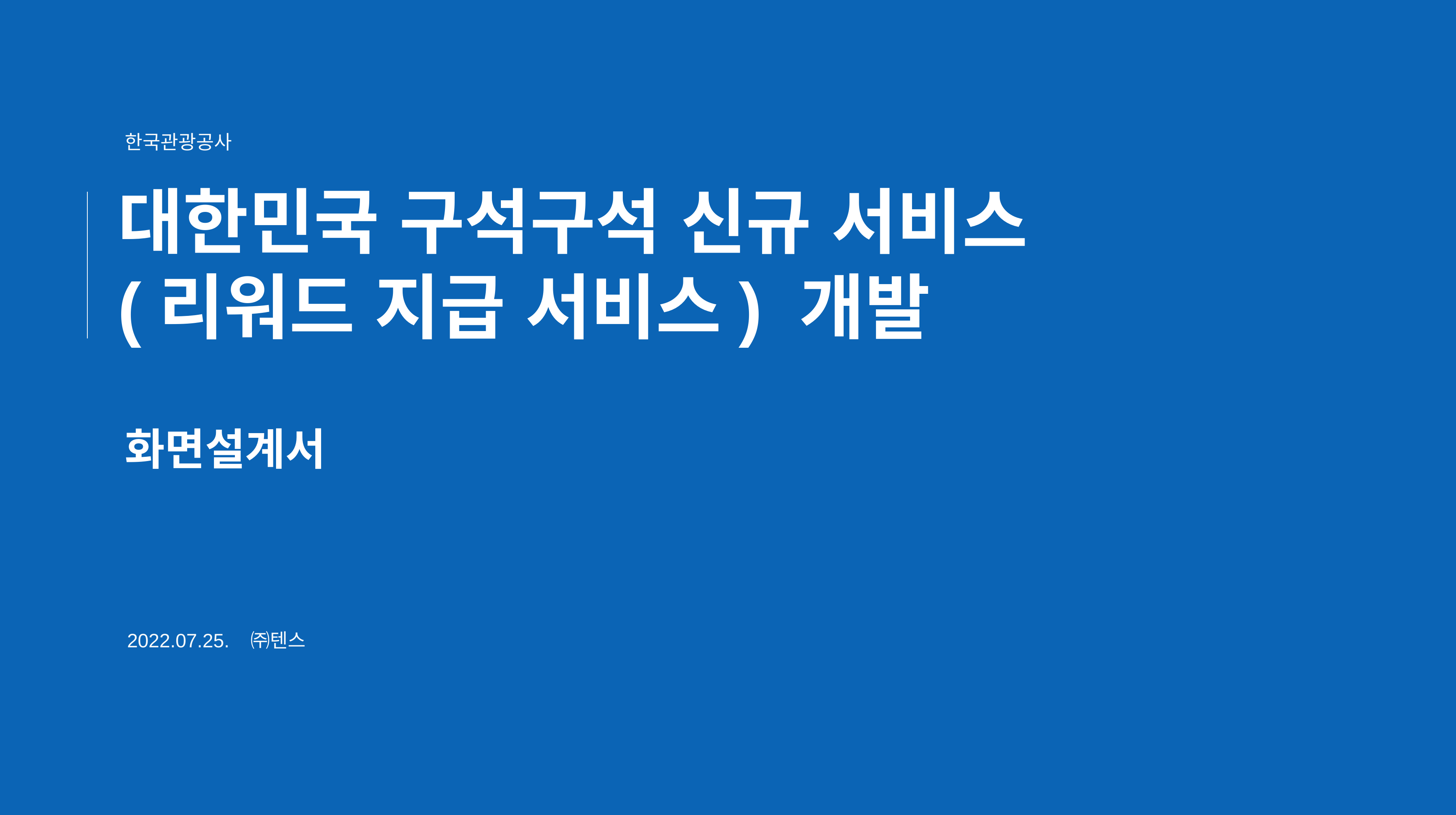

한국관광공사

대한민국 구석구석 신규 서비스(리워드 지급 서비스) 개발
화면설계서
2022.07.25.   ㈜텐스